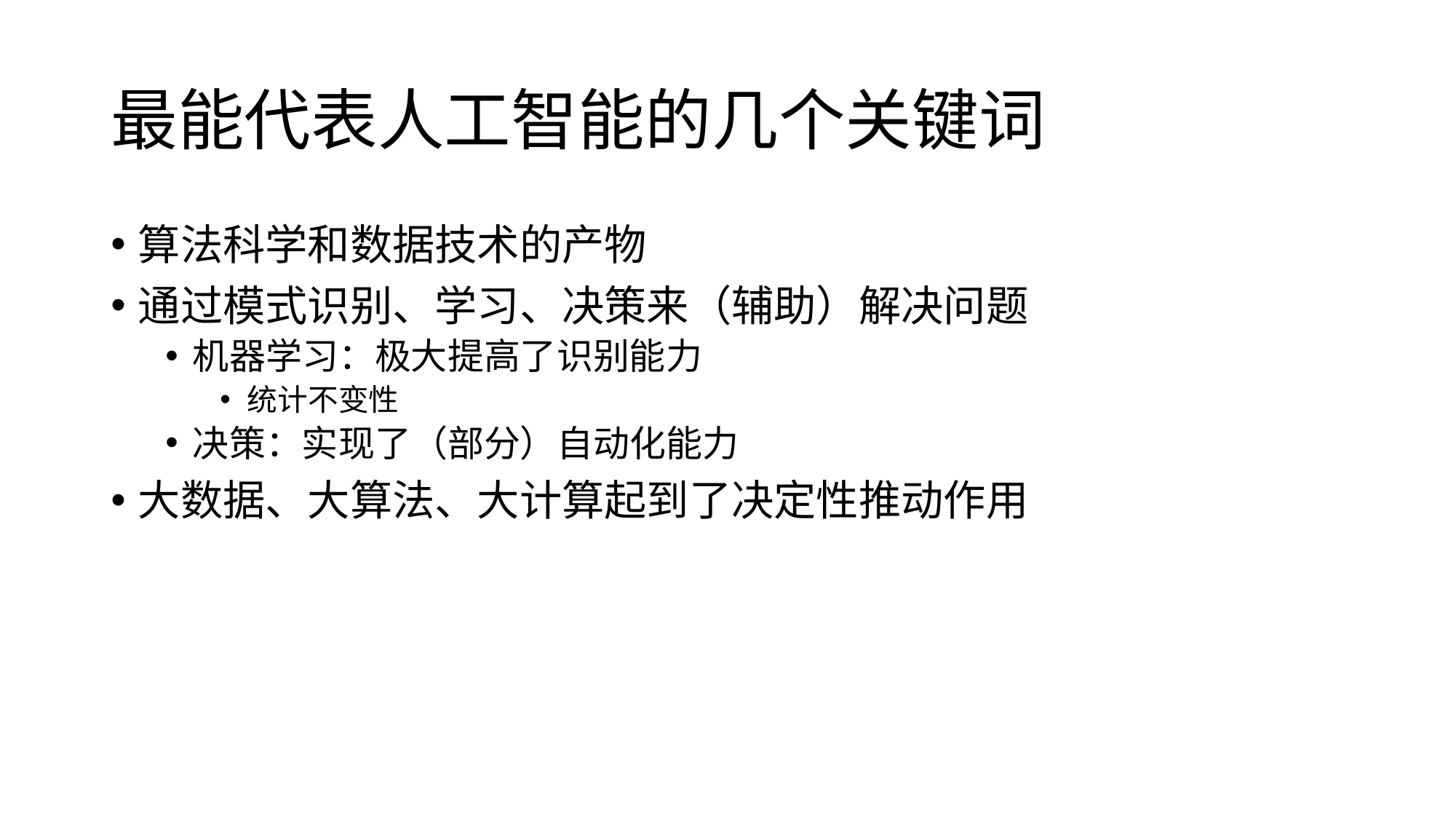

# 最能代表人工智能的几个关键词
算法科学和数据技术的产物
通过模式识别、学习、决策来（辅助）解决问题
机器学习：极大提高了识别能力
统计不变性
决策：实现了（部分）自动化能力
大数据、大算法、大计算起到了决定性推动作用